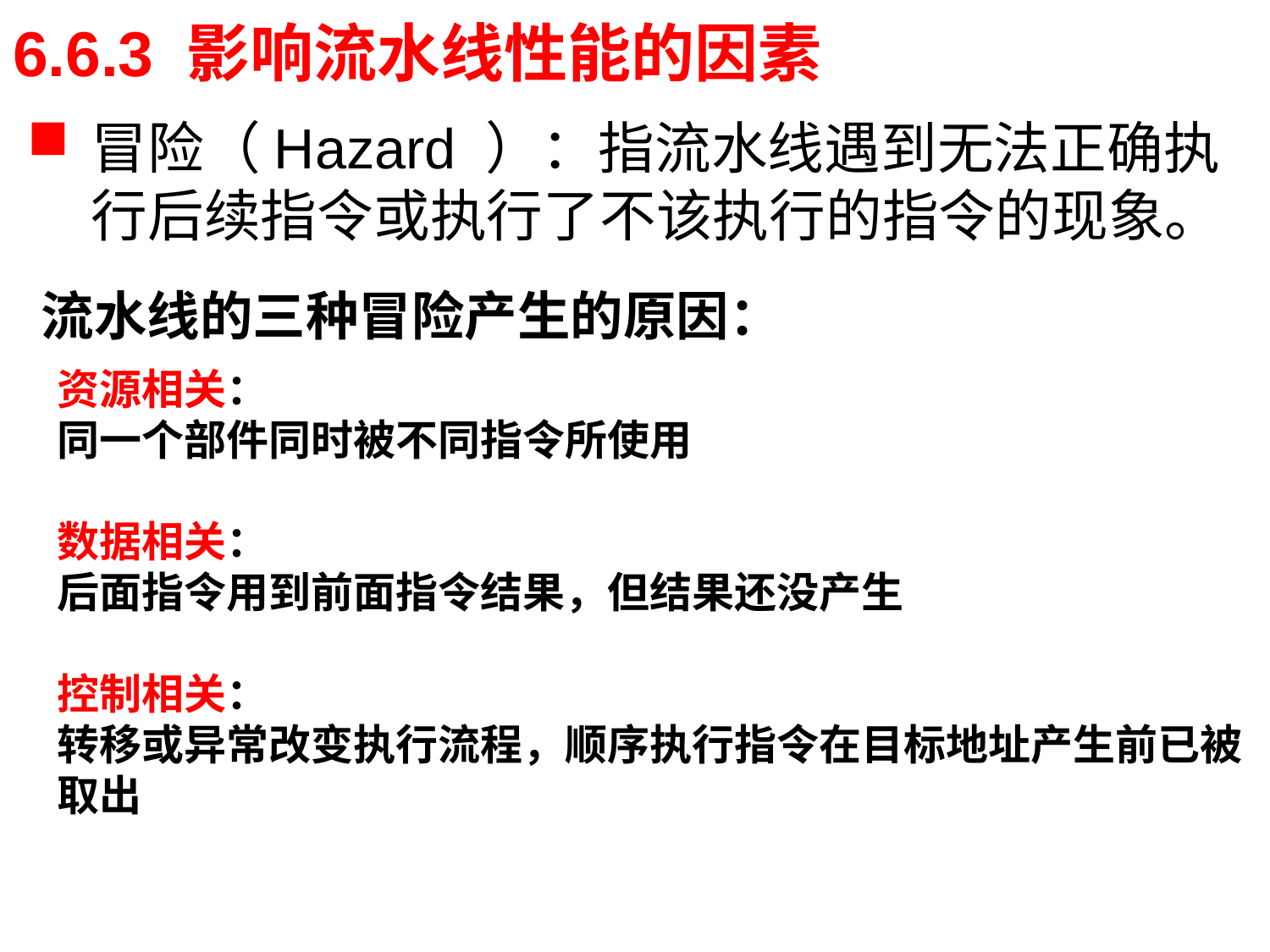

# 6.6.3 影响流水线性能的因素
冒险（Hazard ）：指流水线遇到无法正确执行后续指令或执行了不该执行的指令的现象。
流水线的三种冒险产生的原因：
资源相关：
同一个部件同时被不同指令所使用

数据相关：
后面指令用到前面指令结果，但结果还没产生

控制相关：
转移或异常改变执行流程，顺序执行指令在目标地址产生前已被取出